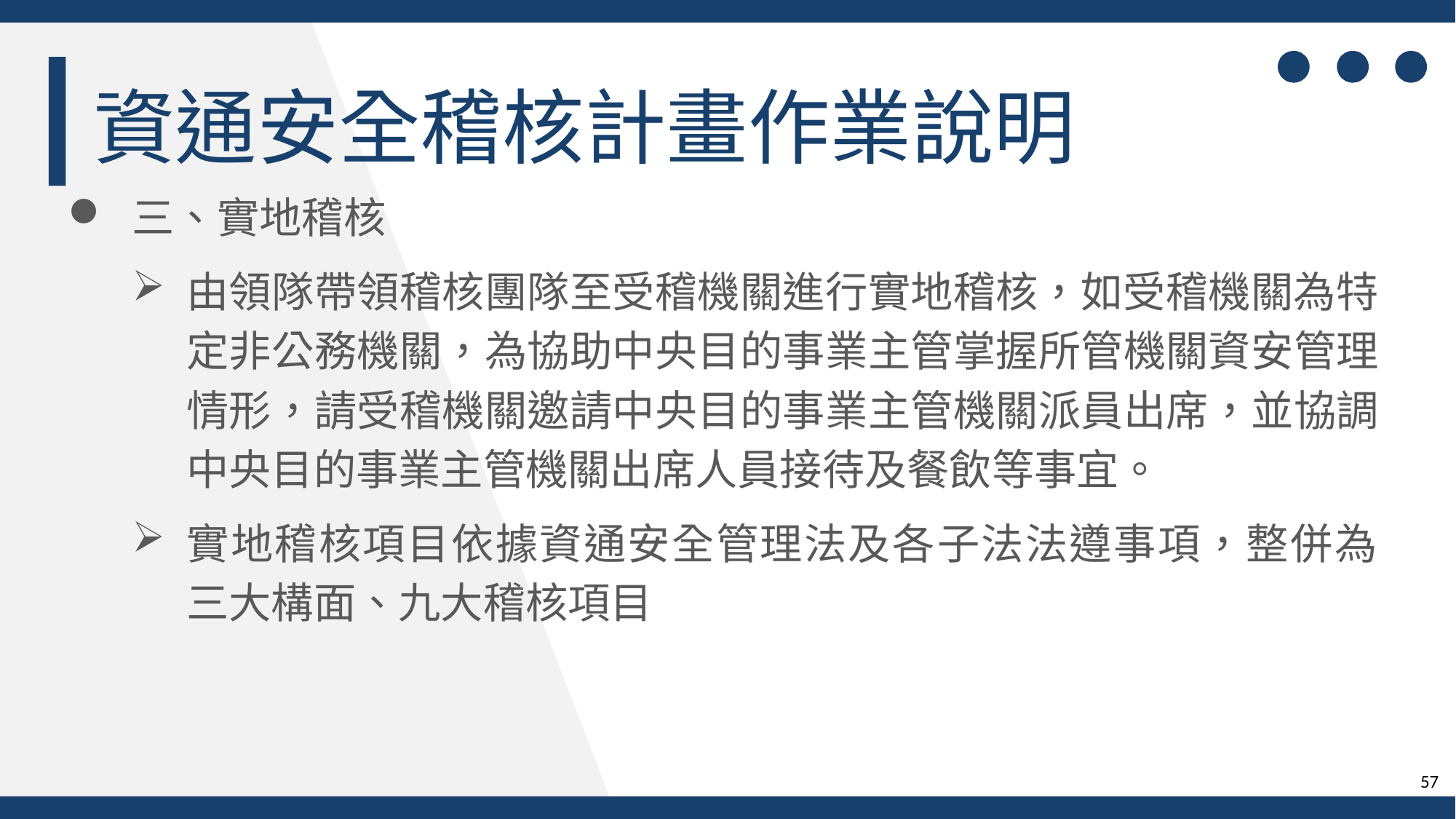

資通安全稽核計畫作業說明
三、實地稽核
由領隊帶領稽核團隊至受稽機關進行實地稽核，如受稽機關為特定非公務機關，為協助中央目的事業主管掌握所管機關資安管理情形，請受稽機關邀請中央目的事業主管機關派員出席，並協調中央目的事業主管機關出席人員接待及餐飲等事宜。
實地稽核項目依據資通安全管理法及各子法法遵事項，整併為
三大構面、九大稽核項目